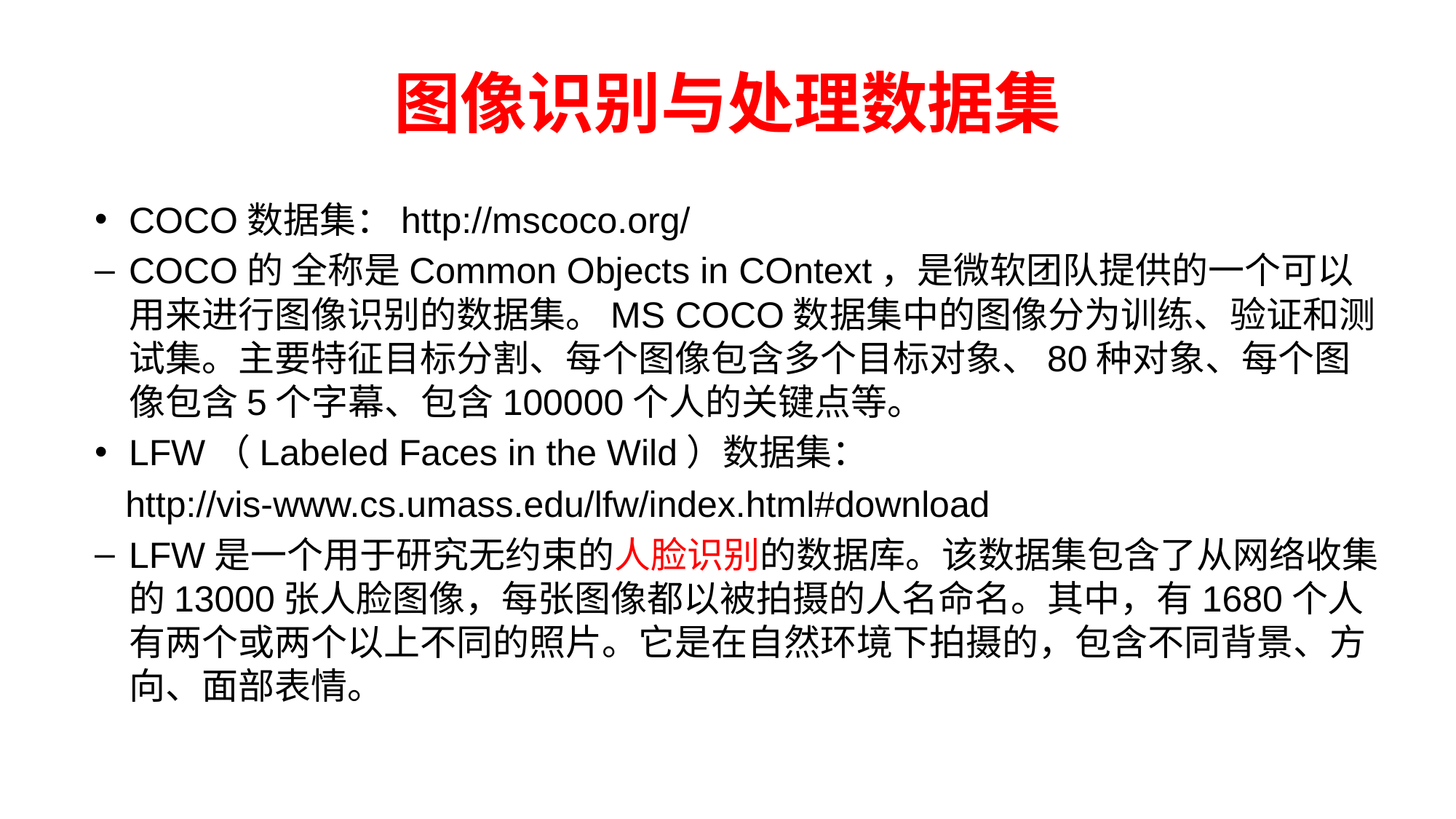

# 图像识别与处理数据集
COCO数据集：http://mscoco.org/
COCO的 全称是Common Objects in COntext，是微软团队提供的一个可以用来进行图像识别的数据集。MS COCO数据集中的图像分为训练、验证和测试集。主要特征目标分割、每个图像包含多个目标对象、80种对象、每个图像包含5个字幕、包含100000个人的关键点等。
LFW（Labeled Faces in the Wild）数据集：
   http://vis-www.cs.umass.edu/lfw/index.html#download
LFW是一个用于研究无约束的人脸识别的数据库。该数据集包含了从网络收集的13000张人脸图像，每张图像都以被拍摄的人名命名。其中，有1680个人有两个或两个以上不同的照片。它是在自然环境下拍摄的，包含不同背景、方向、面部表情。